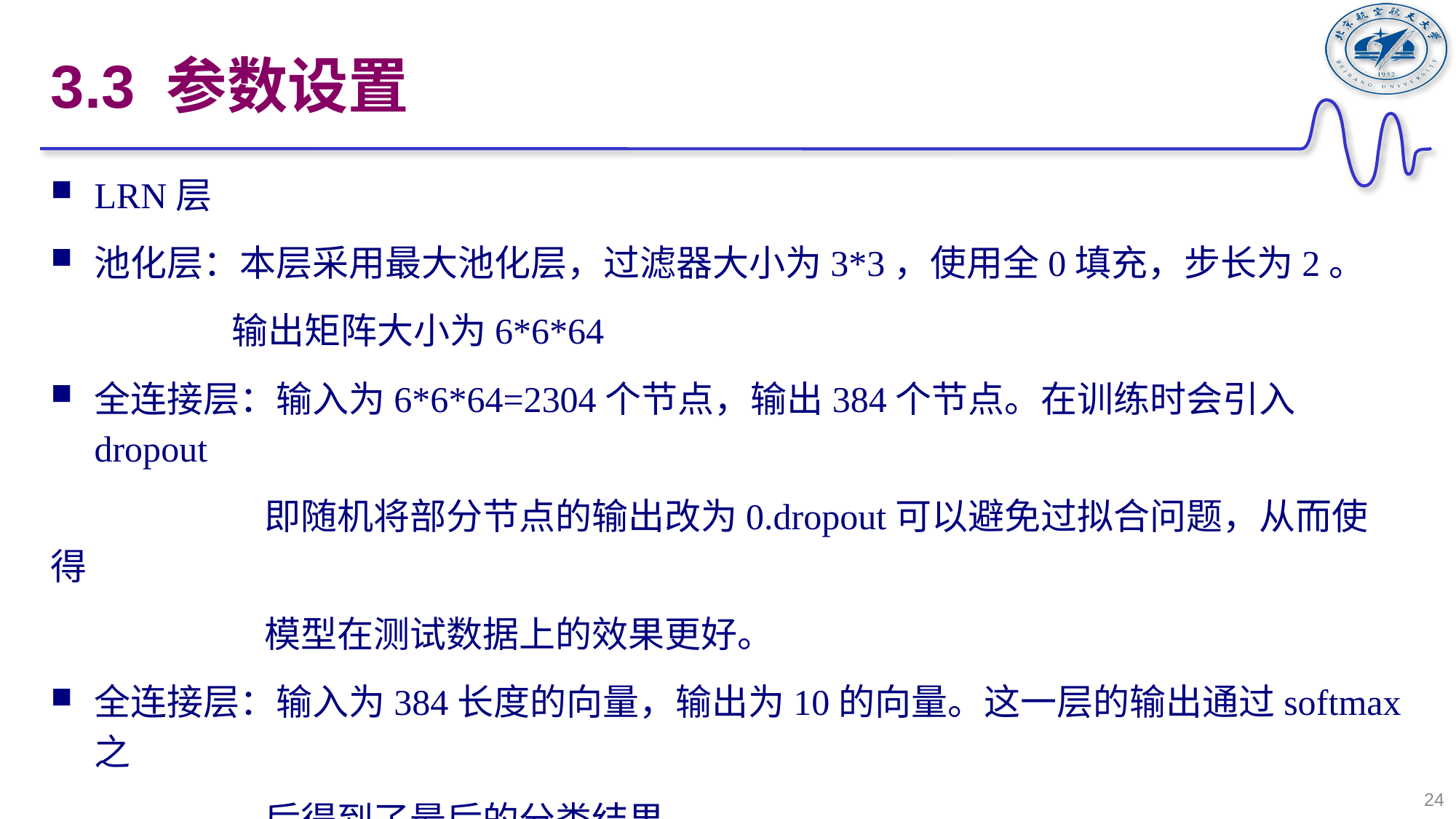

# 3.3 参数设置
LRN层
池化层：本层采用最大池化层，过滤器大小为3*3，使用全0填充，步长为2。
                     输出矩阵大小为6*6*64
全连接层：输入为6*6*64=2304个节点，输出384个节点。在训练时会引入dropout
                         即随机将部分节点的输出改为0.dropout可以避免过拟合问题，从而使得
                         模型在测试数据上的效果更好。
全连接层：输入为384长度的向量，输出为10的向量。这一层的输出通过softmax之
                         后得到了最后的分类结果。

24